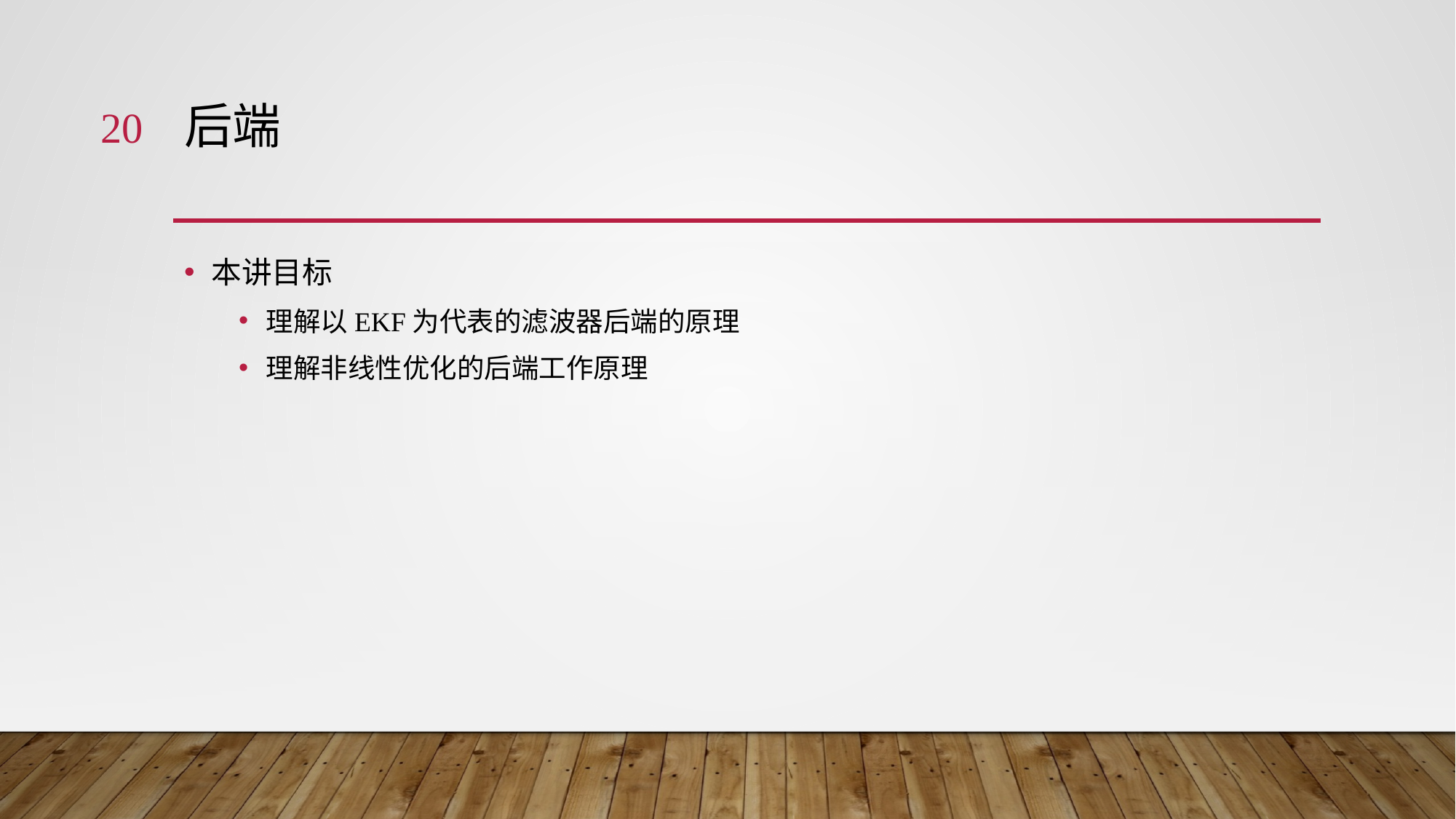

20
# 后端
本讲目标
理解以EKF为代表的滤波器后端的原理
理解非线性优化的后端工作原理